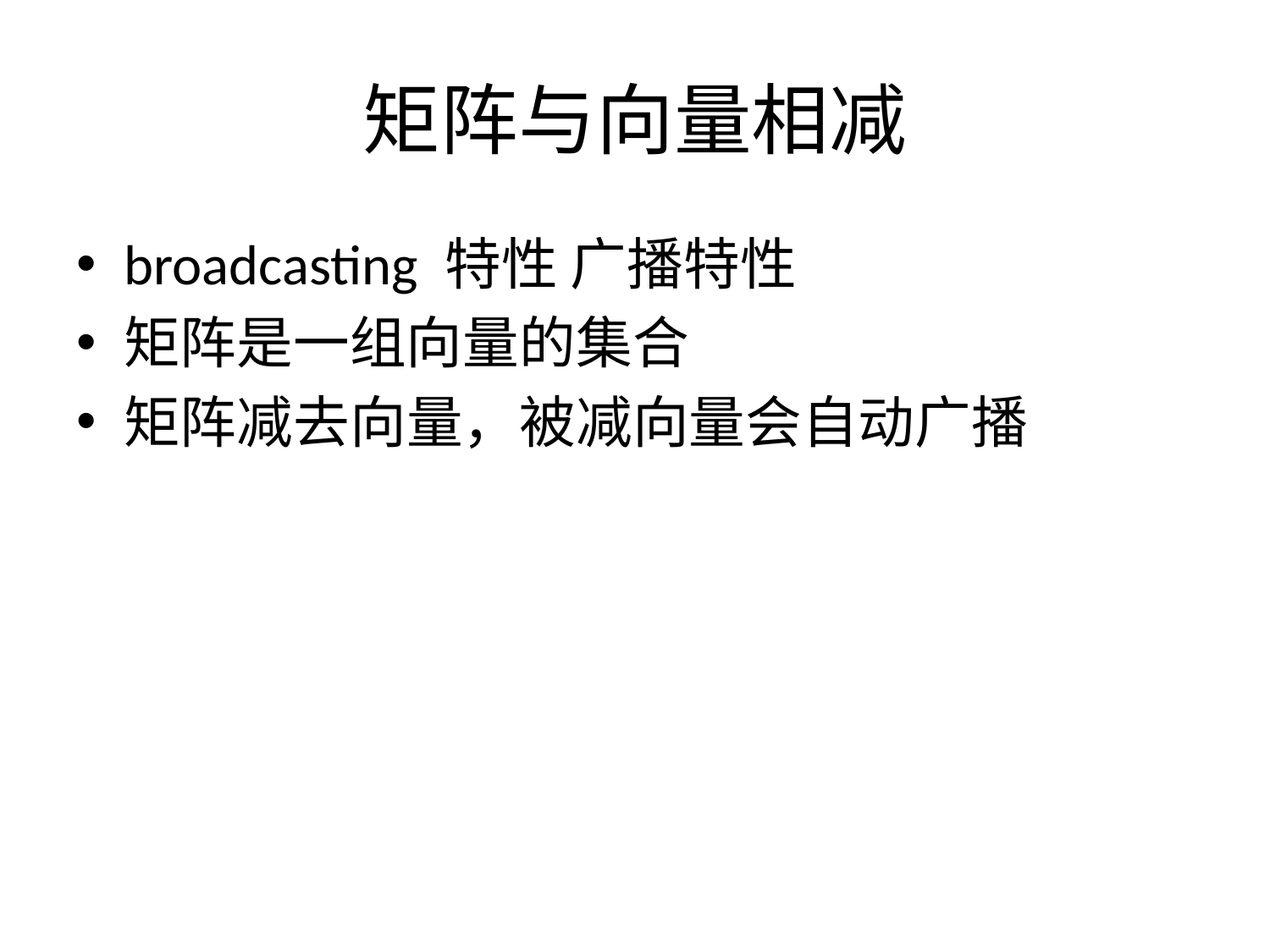

# 矩阵与向量相减
broadcasting 特性 广播特性
矩阵是一组向量的集合
矩阵减去向量，被减向量会自动广播